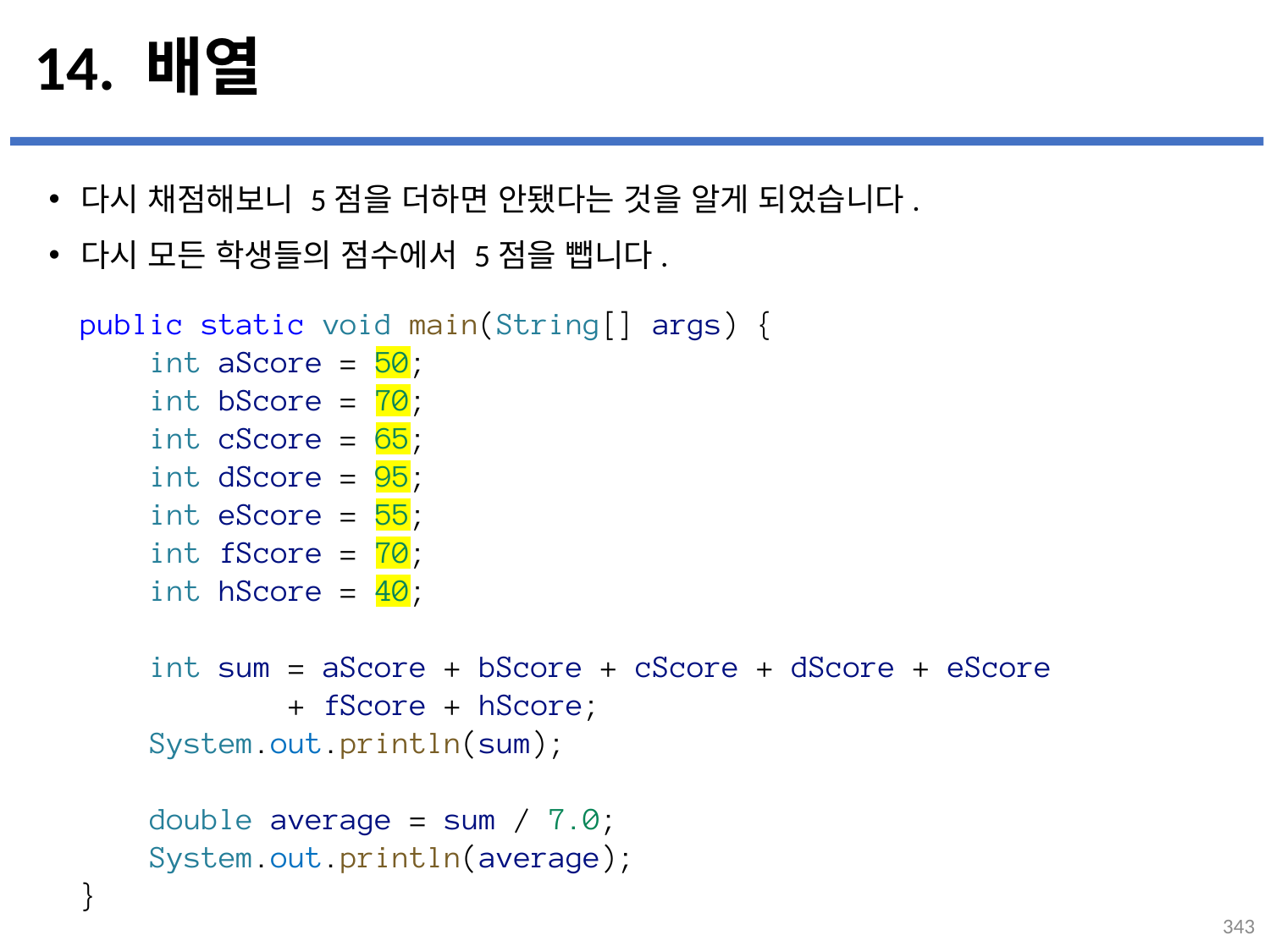

# 14. 배열
다시 채점해보니 5점을 더하면 안됐다는 것을 알게 되었습니다.
다시 모든 학생들의 점수에서 5점을 뺍니다.
...

설명
public static void main(String[] args) {
    int aScore = 50;
    int bScore = 70;
    int cScore = 65;
    int dScore = 95;
    int eScore = 55;
    int fScore = 70;
    int hScore = 40;
    int sum = aScore + bScore + cScore + dScore + eScore
            + fScore + hScore;
    System.out.println(sum);
    double average = sum / 7.0;
    System.out.println(average);
}
343